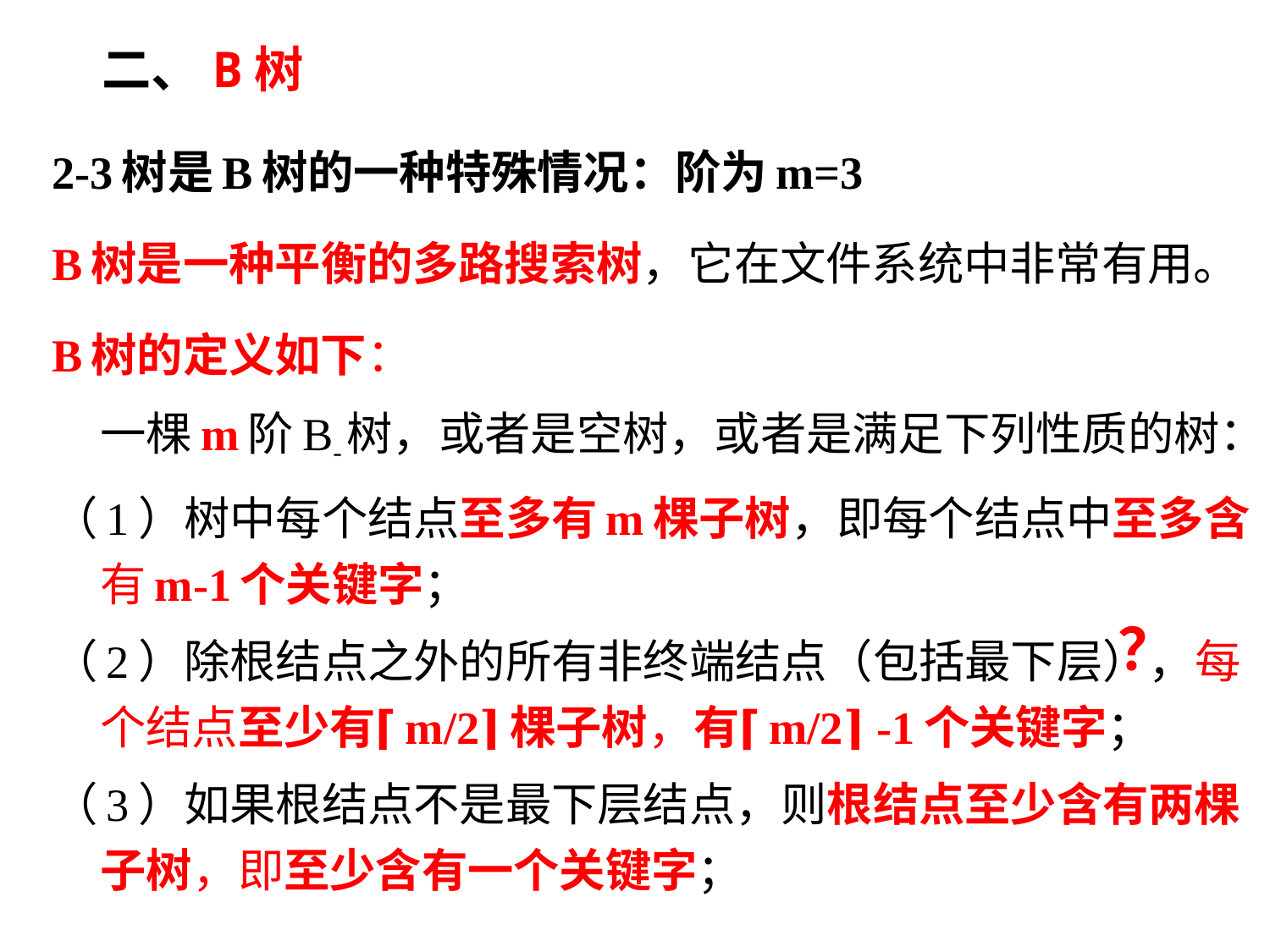

# 二、B树
2-3树是B树的一种特殊情况：阶为m=3
B树是一种平衡的多路搜索树，它在文件系统中非常有用。
B树的定义如下：
	一棵m阶B-树，或者是空树，或者是满足下列性质的树：
（1）树中每个结点至多有m棵子树，即每个结点中至多含有m-1个关键字；
（2）除根结点之外的所有非终端结点（包括最下层），每个结点至少有⌈m/2⌉棵子树，有⌈m/2⌉ -1个关键字；
（3）如果根结点不是最下层结点，则根结点至少含有两棵子树，即至少含有一个关键字；

？